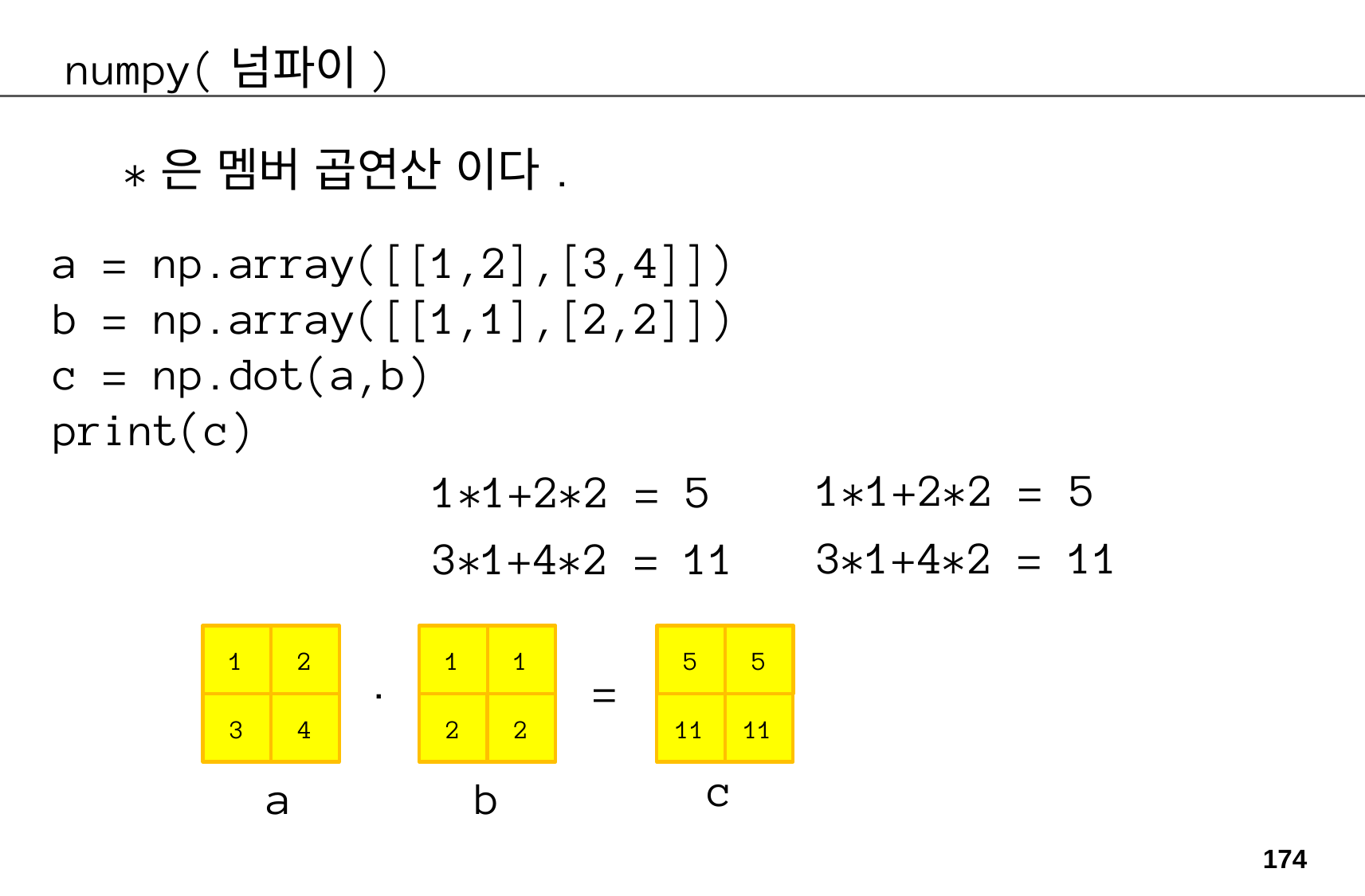

numpy(넘파이)
*은 멤버 곱연산 이다.
a = np.array([[1,2],[3,4]])
b = np.array([[1,1],[2,2]])
c = np.dot(a,b)
print(c)
1*1+2*2 = 5
1*1+2*2 = 5
3*1+4*2 = 11
3*1+4*2 = 11
1
2
1
1
5
5
.
=
2
2
11
11
3
4
c
a
b